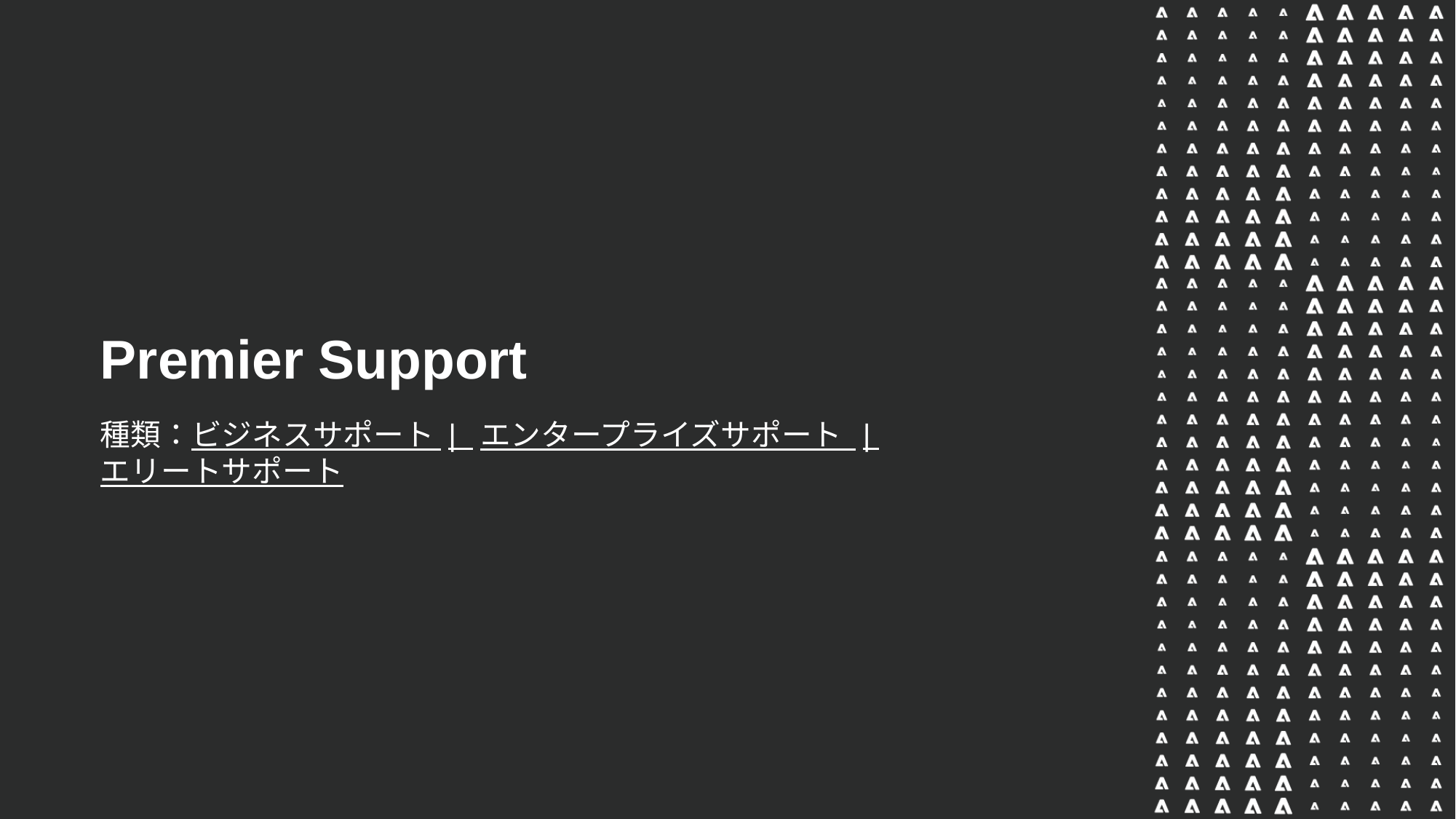

Premier Support
種類：ビジネスサポート |  エンタープライズサポート  |  エリートサポート